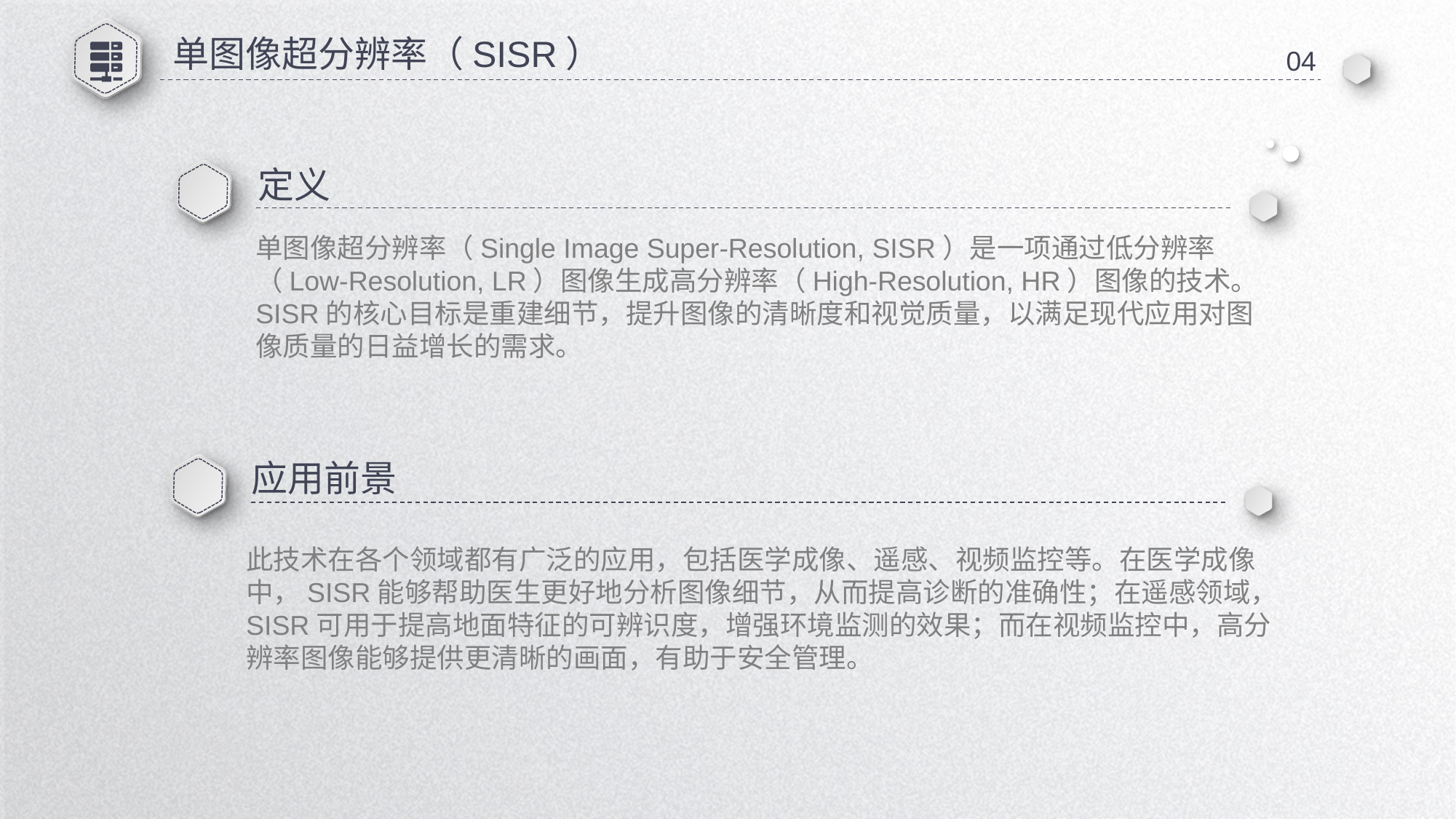

单图像超分辨率（SISR）

04

定义

单图像超分辨率（Single Image Super-Resolution, SISR）是一项通过低分辨率（Low-Resolution, LR）图像生成高分辨率（High-Resolution, HR）图像的技术。SISR的核心目标是重建细节，提升图像的清晰度和视觉质量，以满足现代应用对图像质量的日益增长的需求。
应用前景

此技术在各个领域都有广泛的应用，包括医学成像、遥感、视频监控等。在医学成像中，SISR能够帮助医生更好地分析图像细节，从而提高诊断的准确性；在遥感领域，SISR可用于提高地面特征的可辨识度，增强环境监测的效果；而在视频监控中，高分辨率图像能够提供更清晰的画面，有助于安全管理。